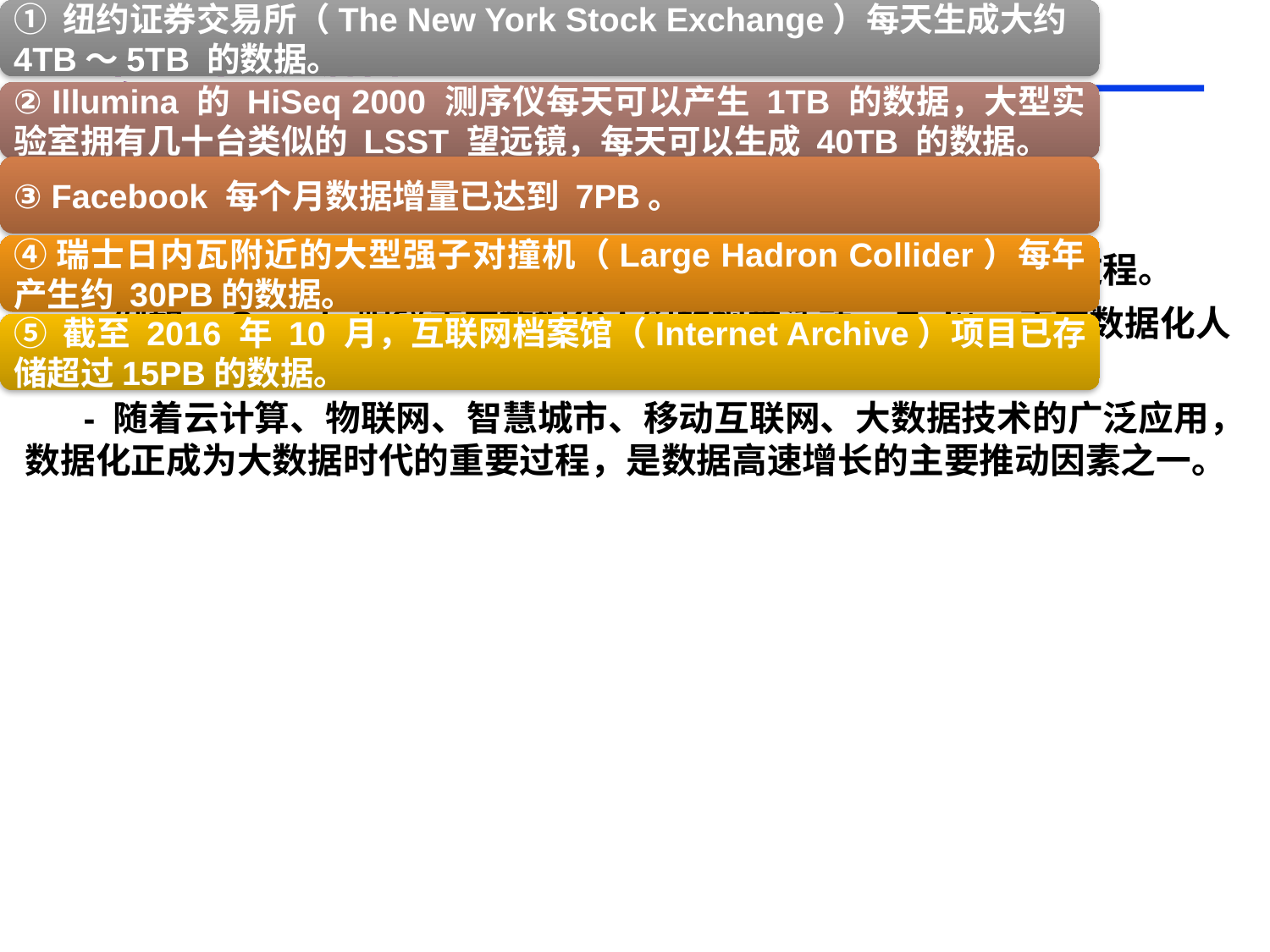

# 第1章 数据科学的基础理论
 数据科学的基本流程（续）
  （1）数据化（Datafication）
      - 指捕获人们的生活、商业或社会活动等，并将其转换为数据的过程。
      - 例如，Google眼镜正在数据化人们的视觉活动，Twitter正在数据化人们的思想动态，LinkedIn正在数据化人们的职场社交关系。
      - 随着云计算、物联网、智慧城市、移动互联网、大数据技术的广泛应用，数据化正成为大数据时代的重要过程，是数据高速增长的主要推动因素之一。

① 纽约证券交易所（The New York Stock Exchange）每天生成大约 4TB～5TB 的数据。
② Illumina 的 HiSeq 2000 测序仪每天可以产生 1TB 的数据，大型实验室拥有几十台类似的 LSST 望远镜，每天可以生成 40TB 的数据。
③ Facebook 每个月数据增量已达到 7PB。
④瑞士日内瓦附近的大型强子对撞机（Large Hadron Collider）每年产生约 30PB的数据。
⑤ 截至 2016 年 10 月，互联网档案馆（Internet Archive）项目已存储超过15PB的数据。